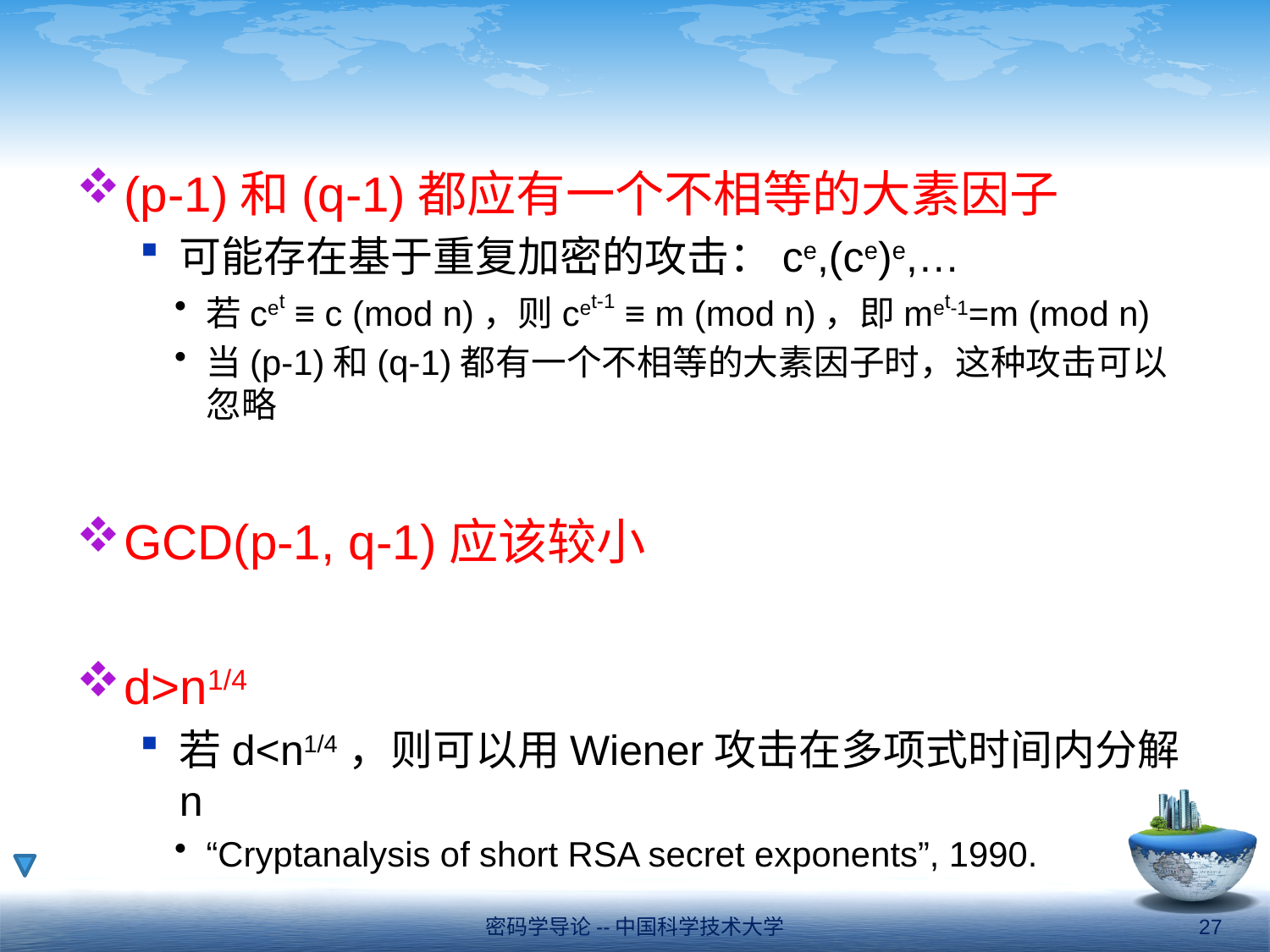

#
(p-1)和(q-1)都应有一个不相等的大素因子
可能存在基于重复加密的攻击：ce,(ce)e,…
若cet ≡ c (mod n)，则cet-1 ≡ m (mod n)，即met-1=m (mod n)
当(p-1)和(q-1)都有一个不相等的大素因子时，这种攻击可以忽略

GCD(p-1, q-1)应该较小

d>n1/4
若d<n1/4，则可以用Wiener攻击在多项式时间内分解n
“Cryptanalysis of short RSA secret exponents”, 1990.

密码学导论--中国科学技术大学
27